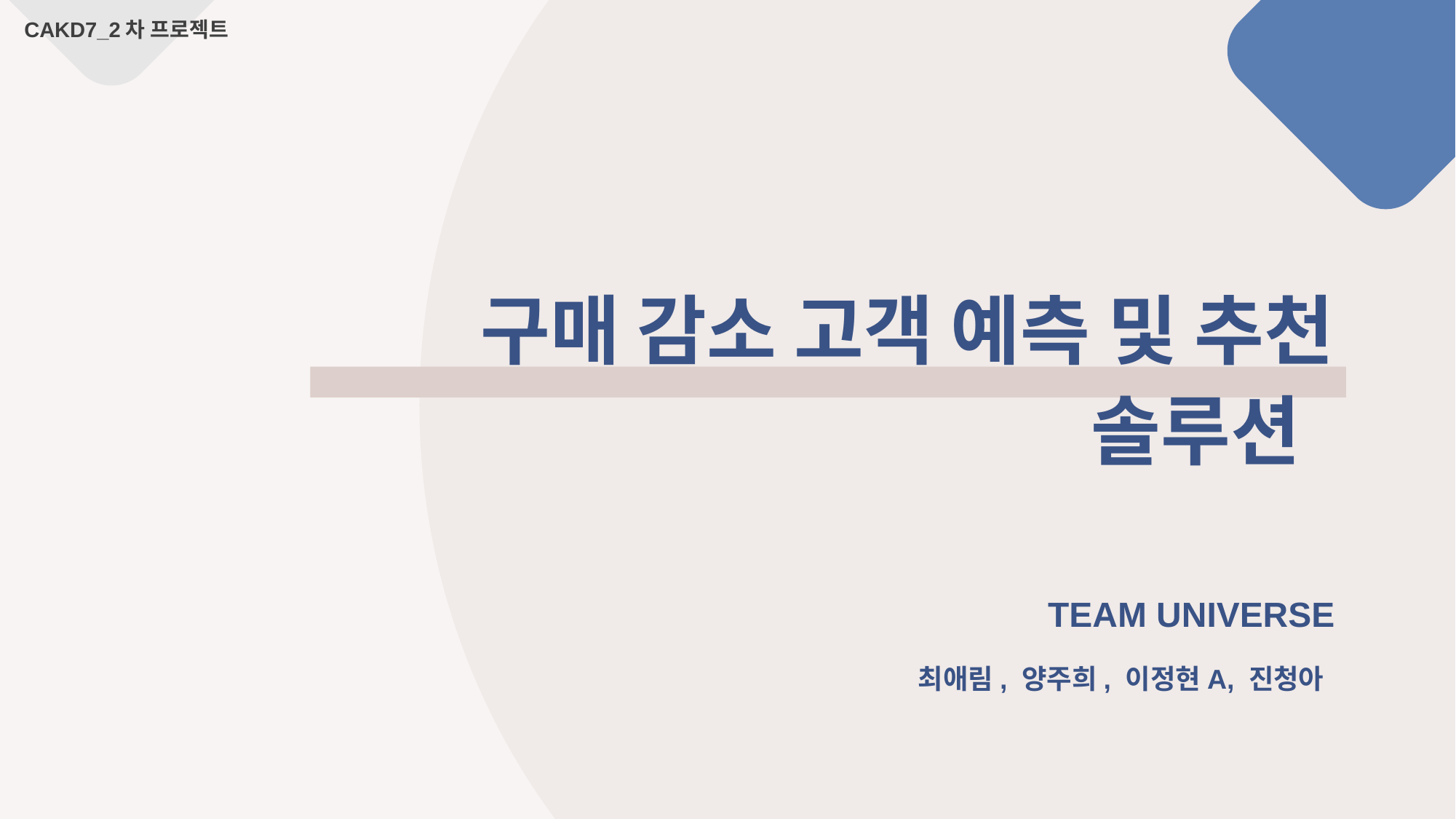

CAKD7_2차 프로젝트
구매 감소 고객 예측 및 추천 솔루션

TEAM UNIVERSE
최애림, 양주희, 이정현A, 진청아